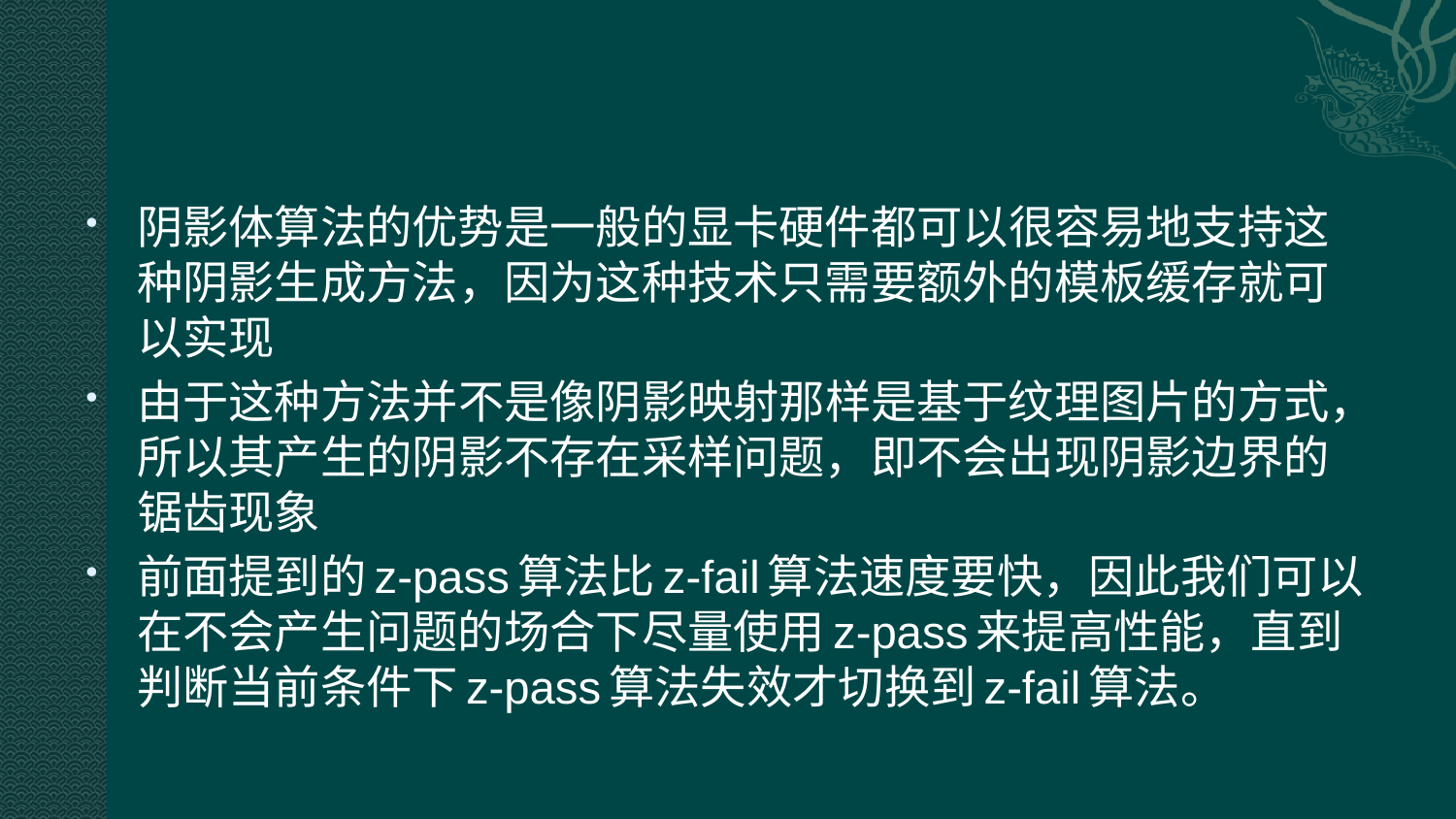

#
阴影体算法的优势是一般的显卡硬件都可以很容易地支持这种阴影生成方法，因为这种技术只需要额外的模板缓存就可以实现
由于这种方法并不是像阴影映射那样是基于纹理图片的方式，所以其产生的阴影不存在采样问题，即不会出现阴影边界的锯齿现象
前面提到的z-pass算法比z-fail算法速度要快，因此我们可以在不会产生问题的场合下尽量使用z-pass来提高性能，直到判断当前条件下z-pass算法失效才切换到z-fail算法。